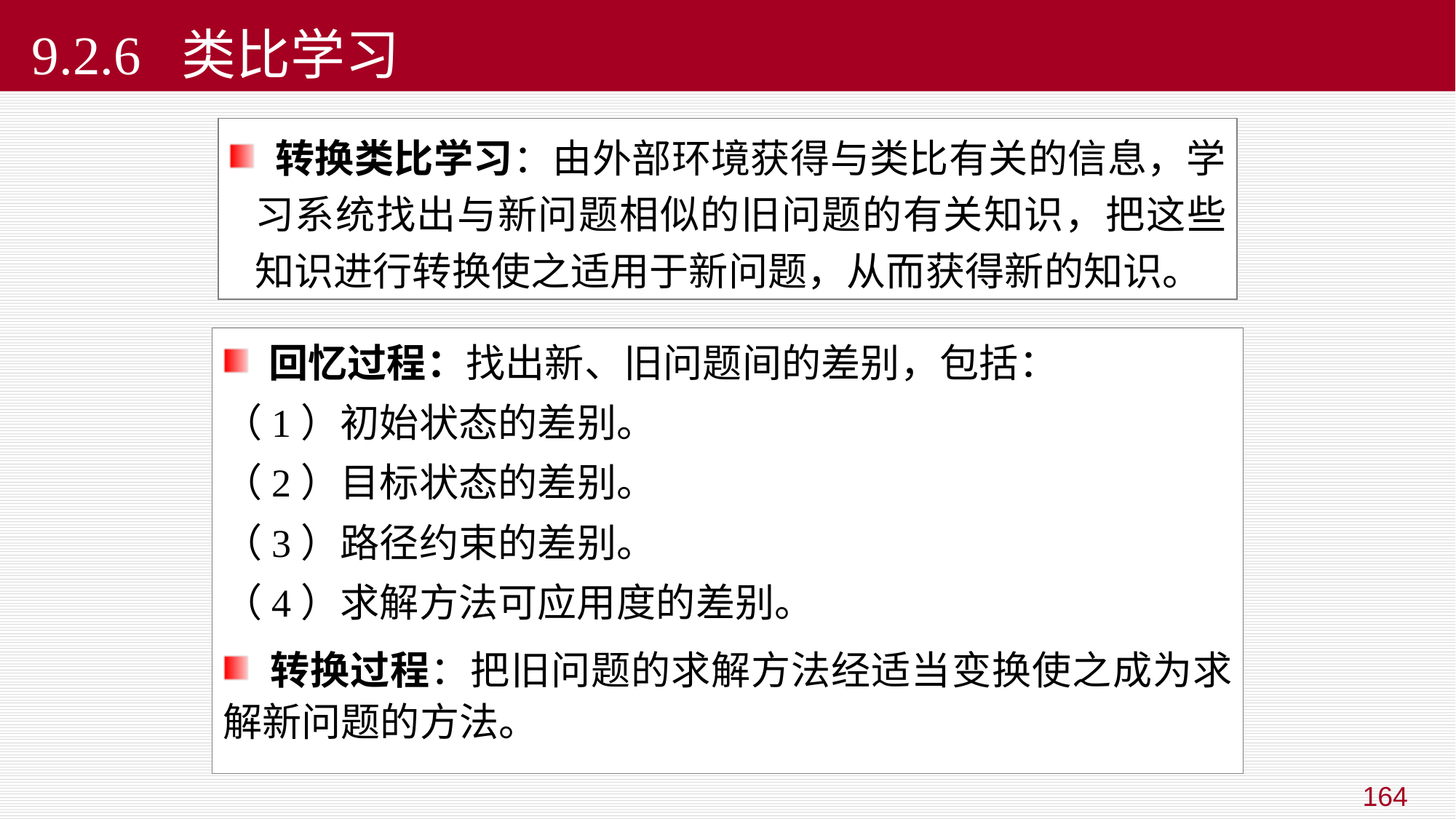

# 9.2.6  类比学习
 转换类比学习：由外部环境获得与类比有关的信息，学习系统找出与新问题相似的旧问题的有关知识，把这些知识进行转换使之适用于新问题，从而获得新的知识。
 回忆过程：找出新、旧问题间的差别，包括：
（1）初始状态的差别。
（2）目标状态的差别。
（3）路径约束的差别。
（4）求解方法可应用度的差别。
 转换过程：把旧问题的求解方法经适当变换使之成为求解新问题的方法。
164